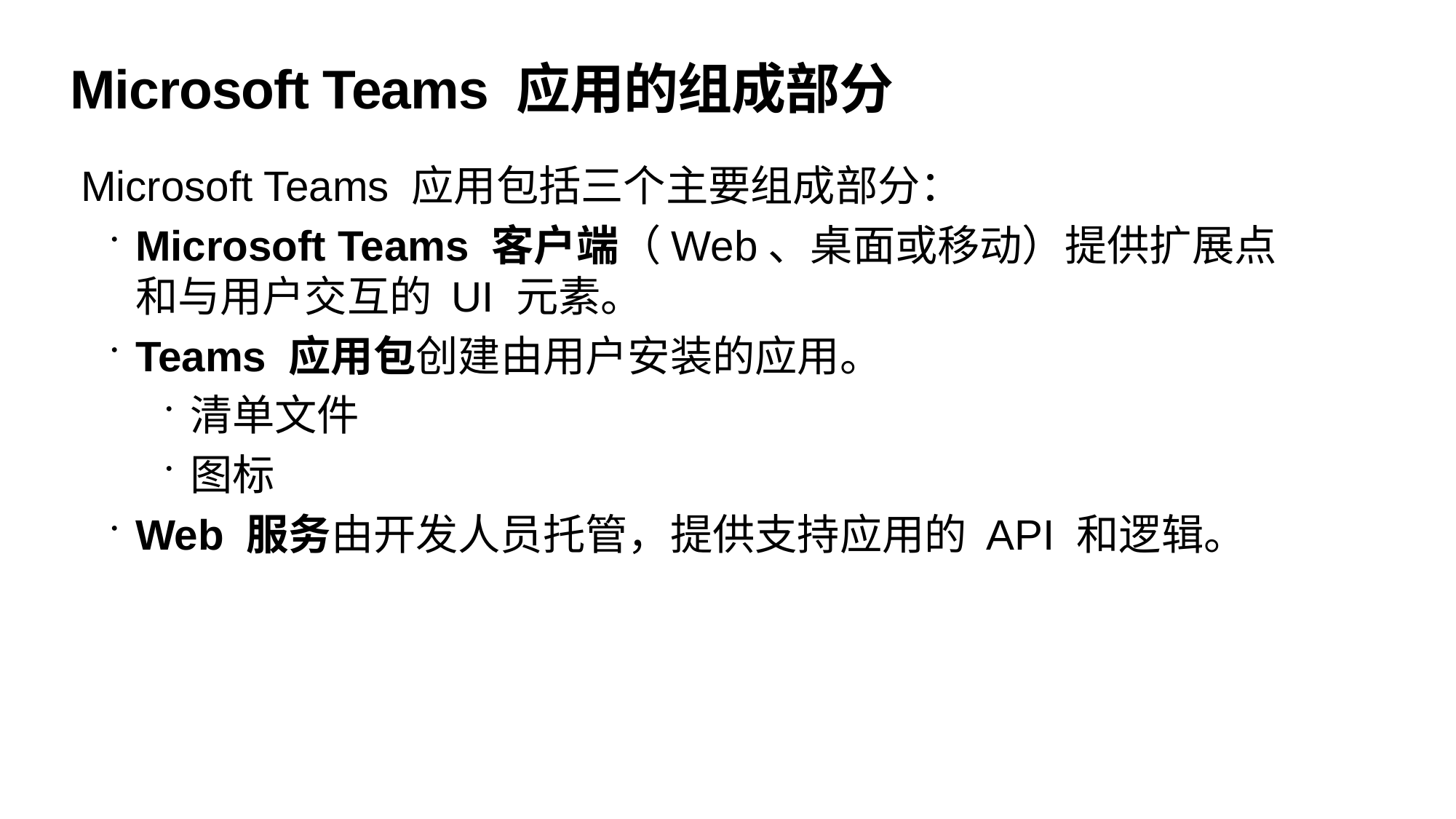

# Microsoft Teams 应用的组成部分
Microsoft Teams 应用包括三个主要组成部分：
Microsoft Teams 客户端（Web、桌面或移动）提供扩展点和与用户交互的 UI 元素。
Teams 应用包创建由用户安装的应用。
清单文件
图标
Web 服务由开发人员托管，提供支持应用的 API 和逻辑。